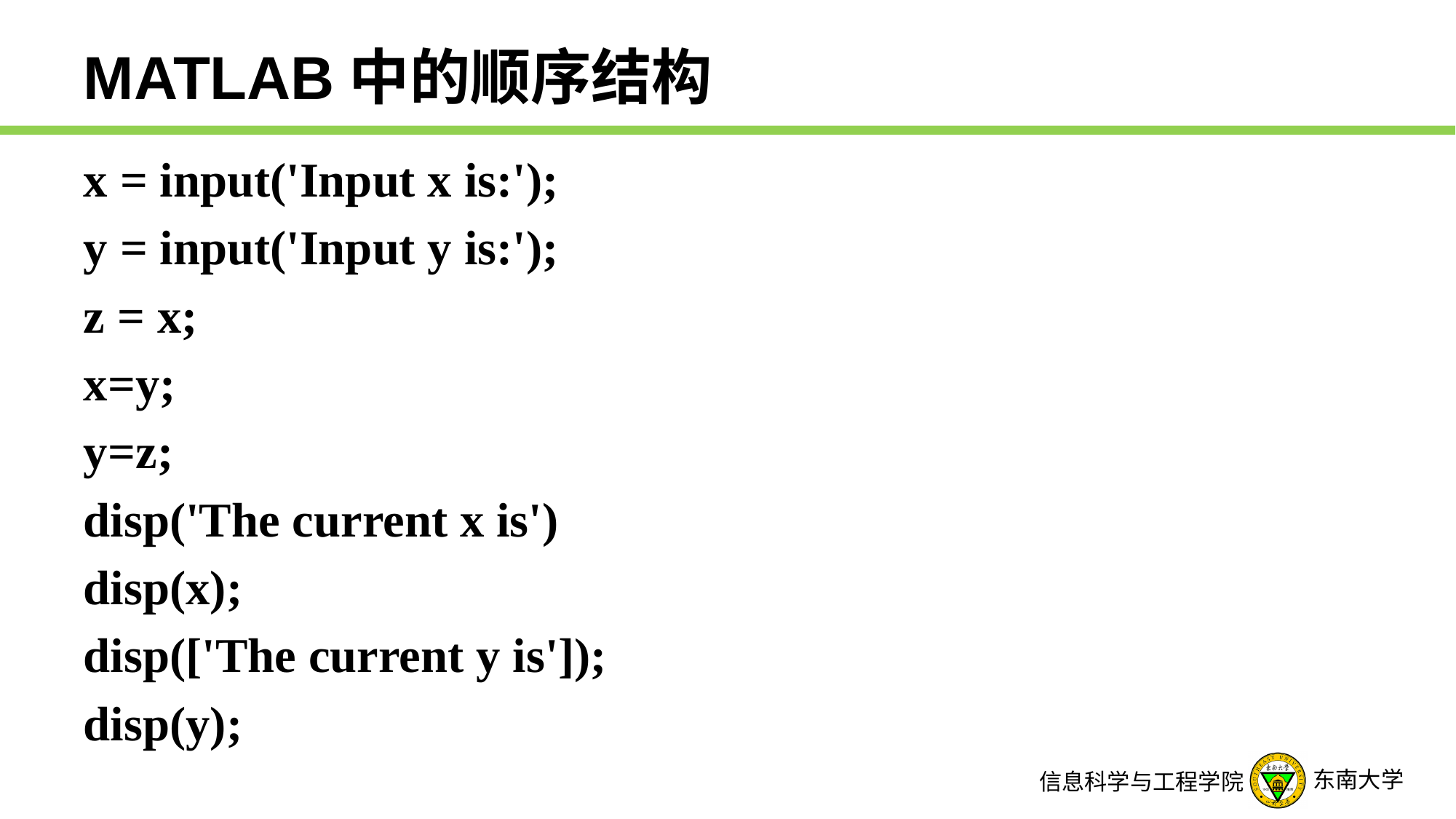

# MATLAB中的顺序结构
x = input('Input x is:');
y = input('Input y is:');
z = x;
x=y;
y=z;
disp('The current x is')
disp(x);
disp(['The current y is']);
disp(y);